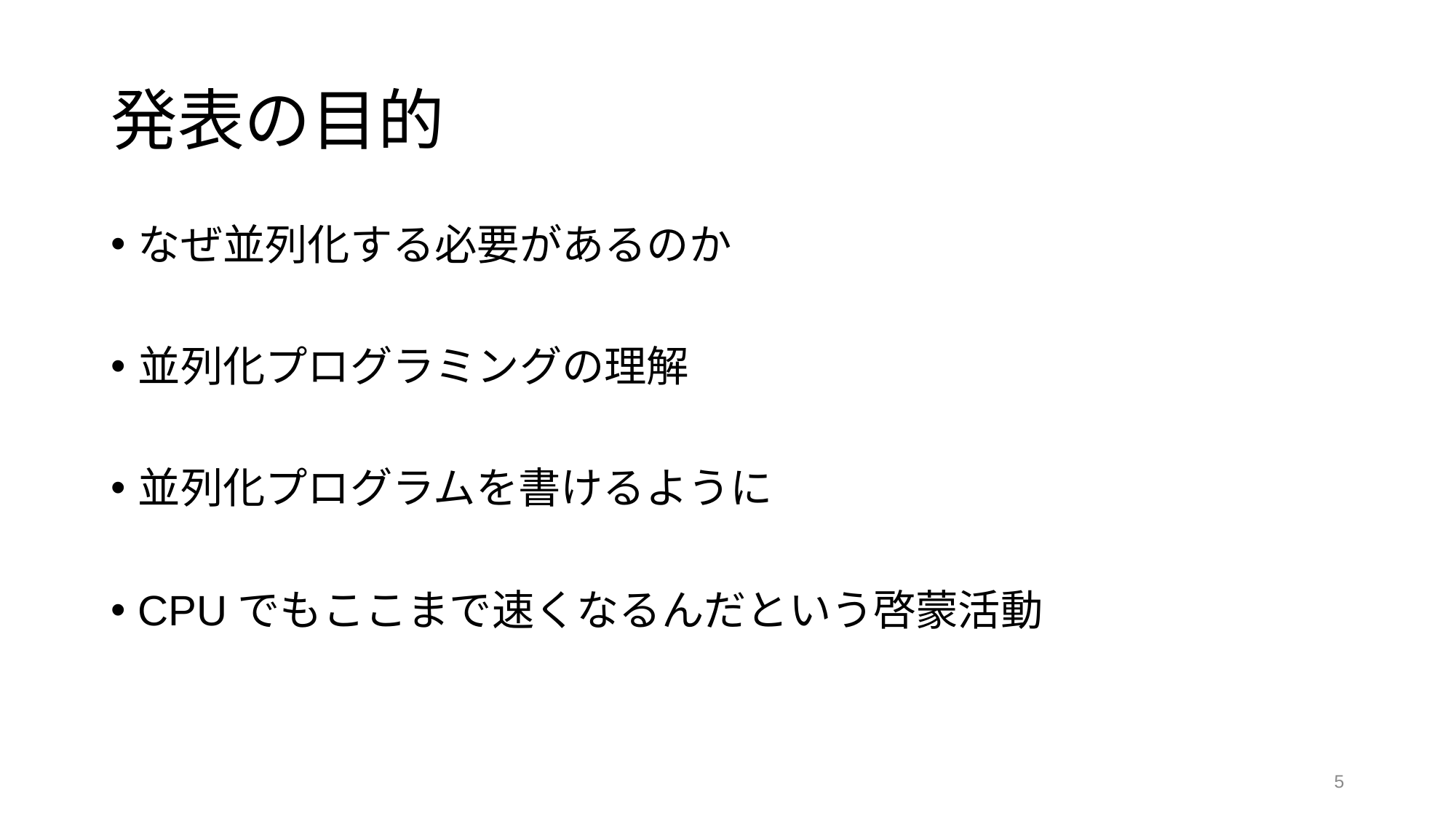

# 発表の目的
なぜ並列化する必要があるのか

並列化プログラミングの理解

並列化プログラムを書けるように

CPUでもここまで速くなるんだという啓蒙活動

5